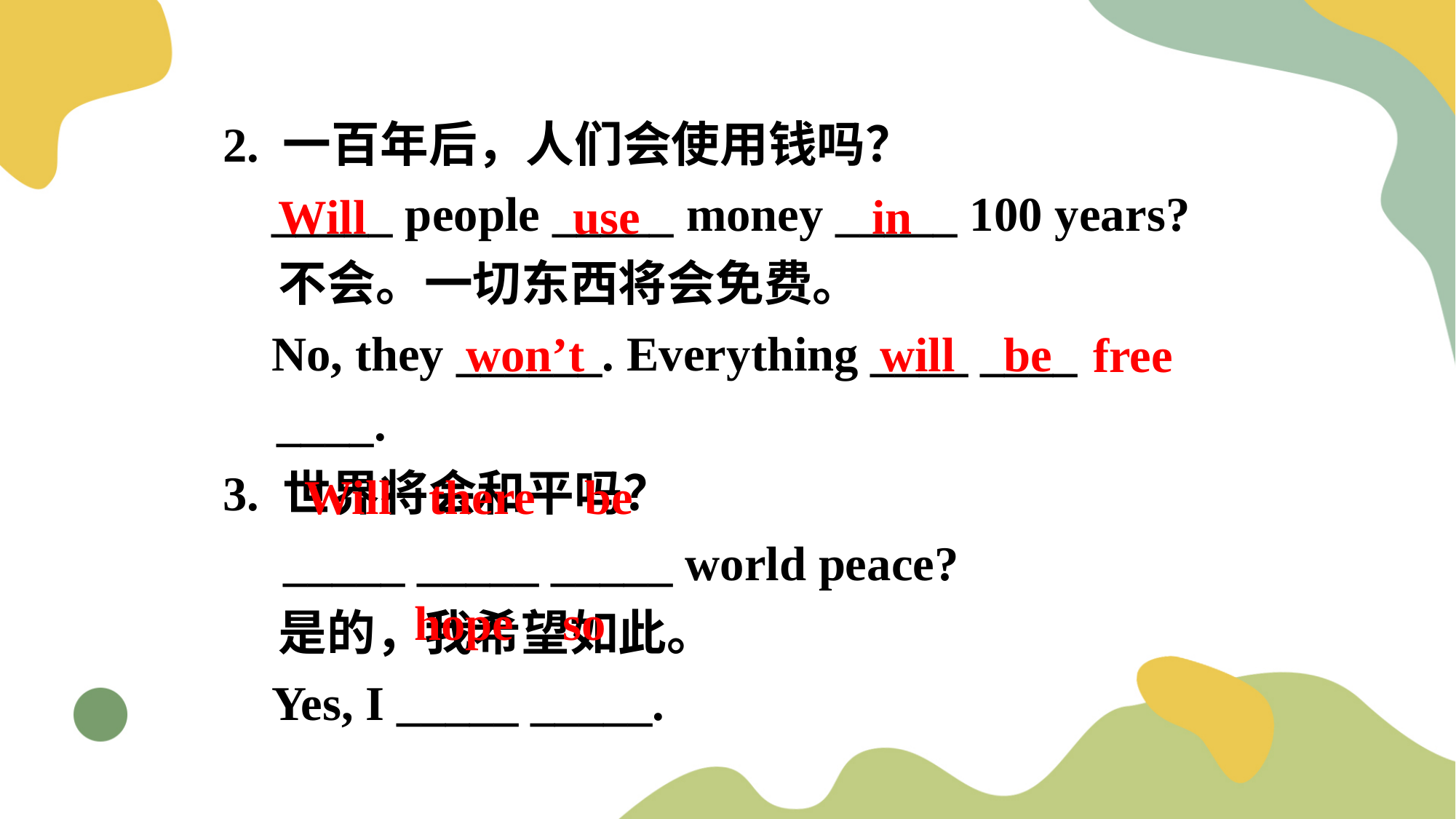

2. 一百年后，人们会使用钱吗？
    _____ people _____ money _____ 100 years?
    不会。一切东西将会免费。
    No, they ______. Everything ____ ____ ____.
3. 世界将会和平吗？
     _____ _____ _____ world peace?
    是的，我希望如此。
    Yes, I _____ _____.
Will                 use                   in
won’t
will    be
free
Will   there    be
hope    so